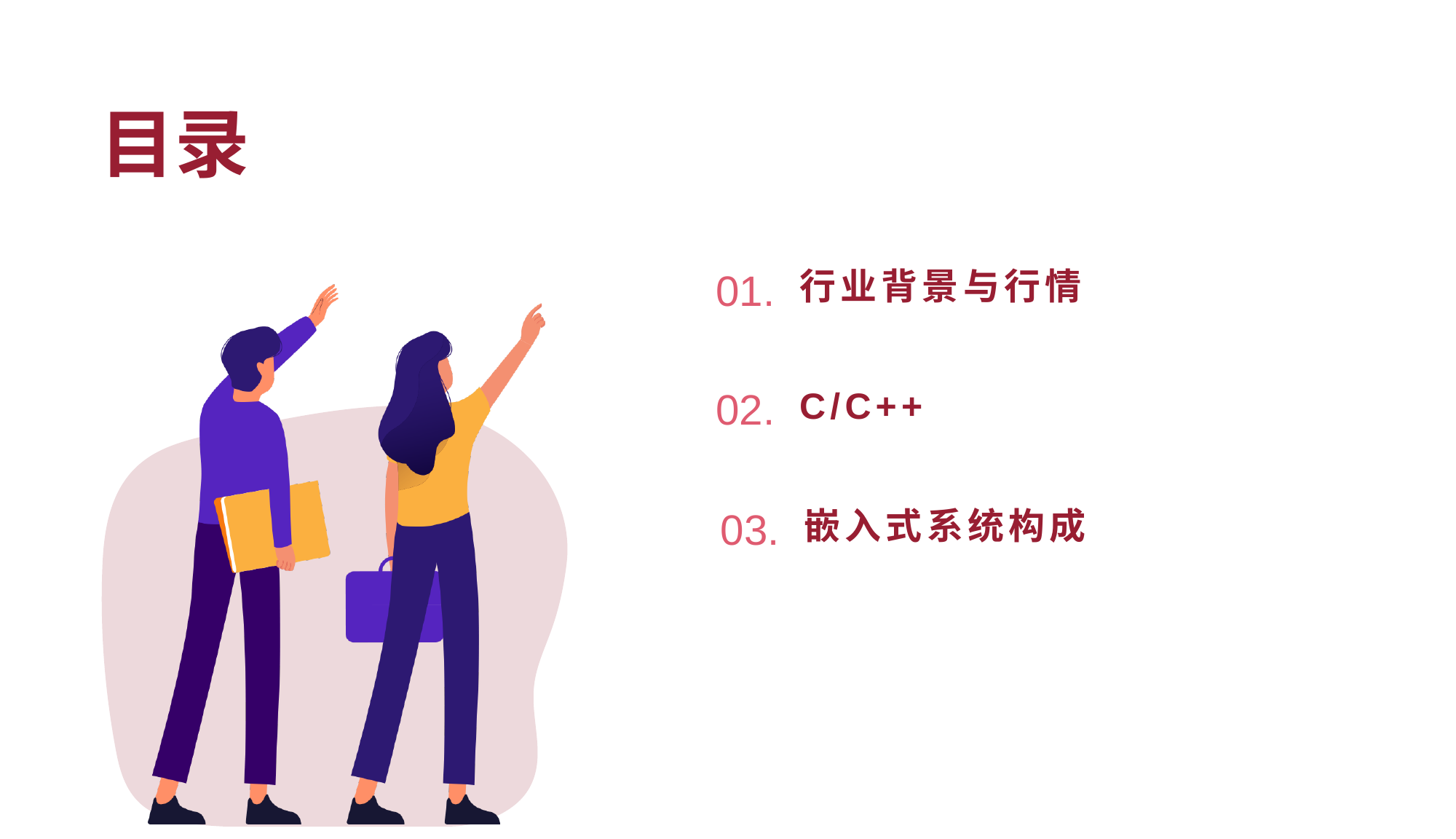

# 目录
01.
行业背景与行情
02.
C/C++
03.
嵌入式系统构成